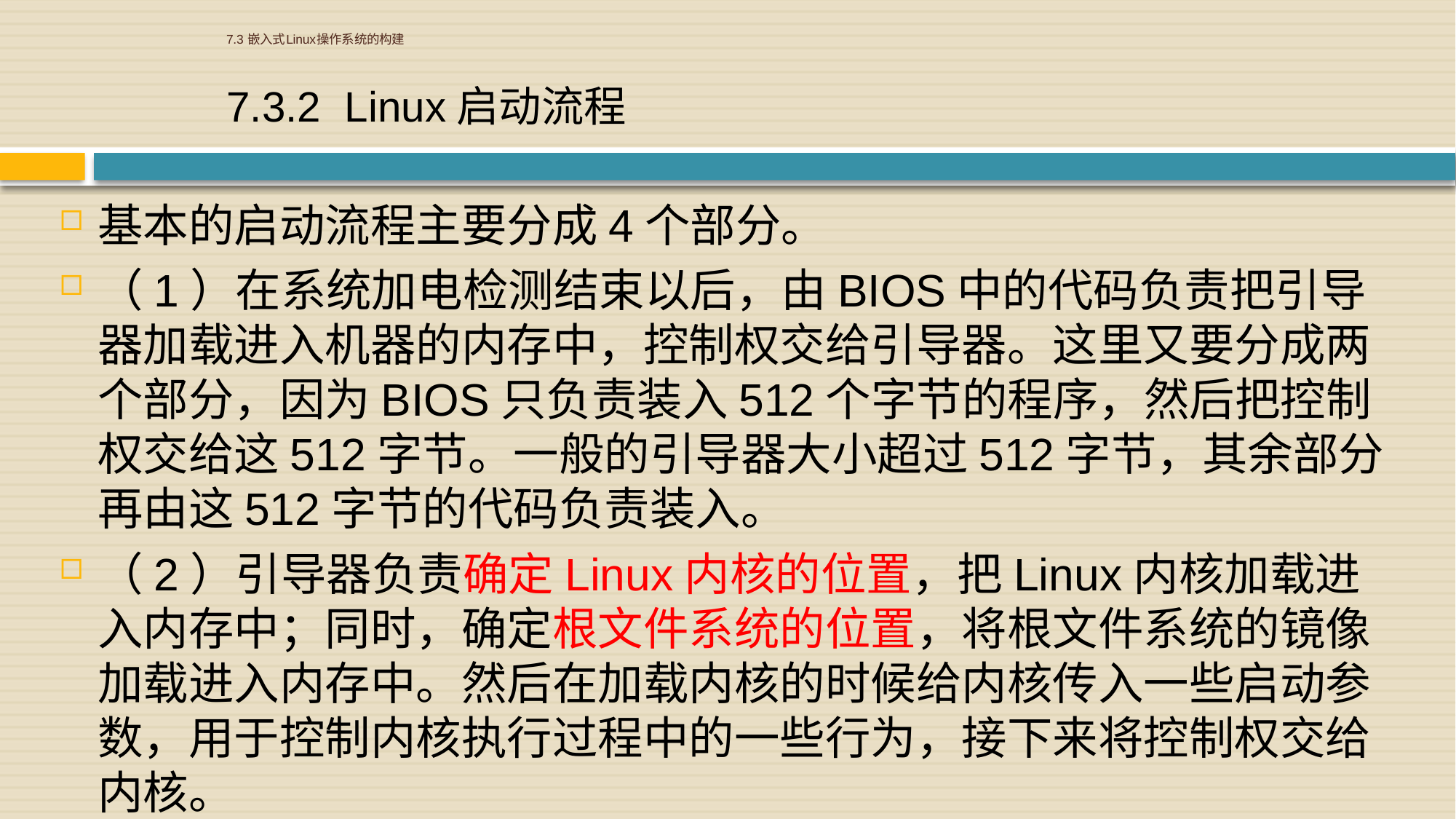

# 7.3 嵌入式Linux操作系统的构建
7.3.2  Linux启动流程
基本的启动流程主要分成4个部分。
（1）在系统加电检测结束以后，由BIOS中的代码负责把引导器加载进入机器的内存中，控制权交给引导器。这里又要分成两个部分，因为BIOS只负责装入512个字节的程序，然后把控制权交给这512字节。一般的引导器大小超过512字节，其余部分再由这512字节的代码负责装入。
（2）引导器负责确定Linux内核的位置，把Linux内核加载进入内存中；同时，确定根文件系统的位置，将根文件系统的镜像加载进入内存中。然后在加载内核的时候给内核传入一些启动参数，用于控制内核执行过程中的一些行为，接下来将控制权交给内核。